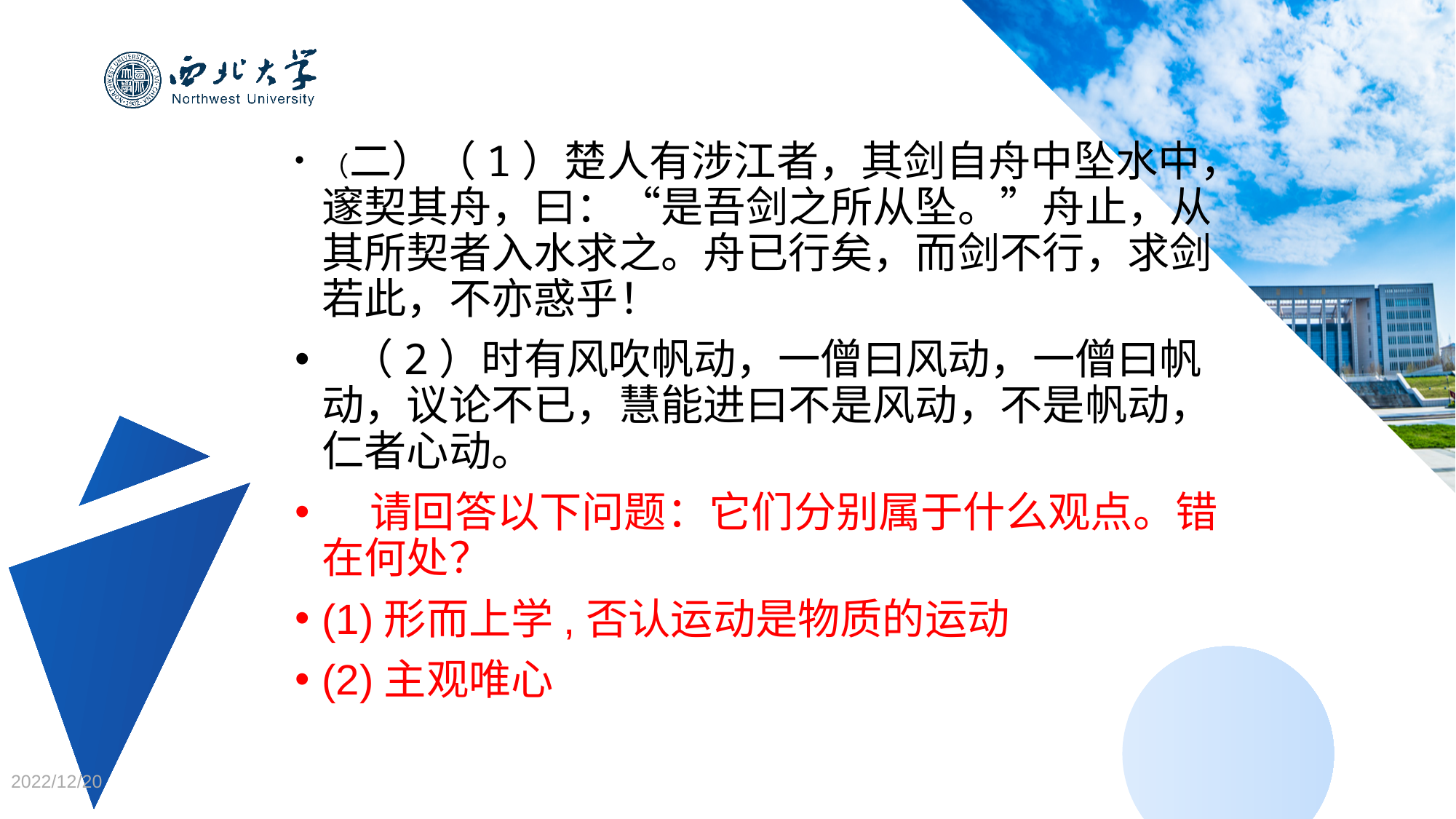

（二）（1）楚人有涉江者，其剑自舟中坠水中，邃契其舟，曰：“是吾剑之所从坠。”舟止，从其所契者入水求之。舟已行矣，而剑不行，求剑若此，不亦惑乎！
  （2）时有风吹帆动，一僧曰风动，一僧曰帆动，议论不已，慧能进曰不是风动，不是帆动，仁者心动。
    请回答以下问题：它们分别属于什么观点。错在何处？
(1)形而上学,否认运动是物质的运动
(2)主观唯心
2022/12/20